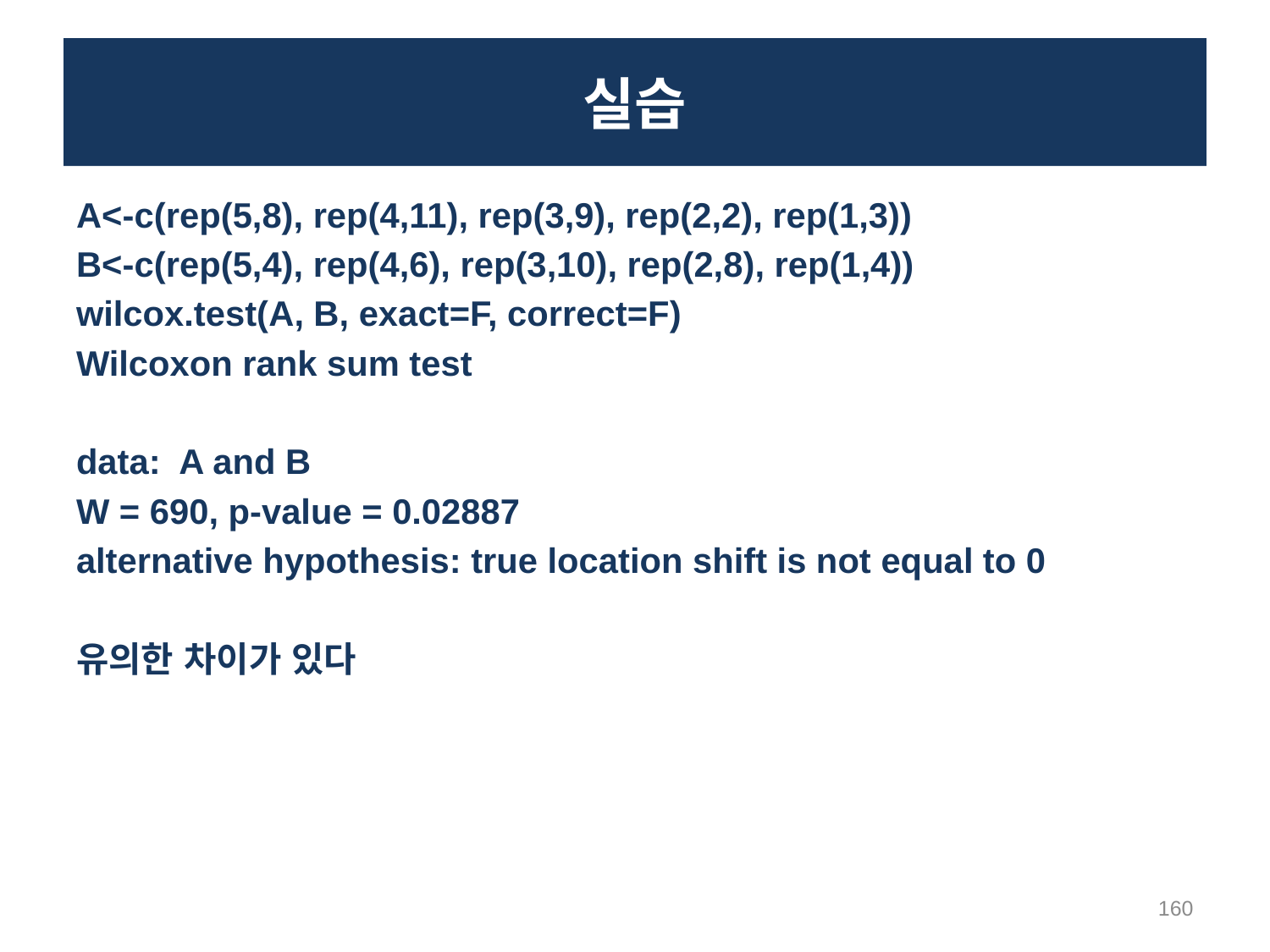

# 실습
A<-c(rep(5,8), rep(4,11), rep(3,9), rep(2,2), rep(1,3))
B<-c(rep(5,4), rep(4,6), rep(3,10), rep(2,8), rep(1,4))
wilcox.test(A, B, exact=F, correct=F)
Wilcoxon rank sum test

data:  A and B
W = 690, p-value = 0.02887
alternative hypothesis: true location shift is not equal to 0

유의한 차이가 있다
160